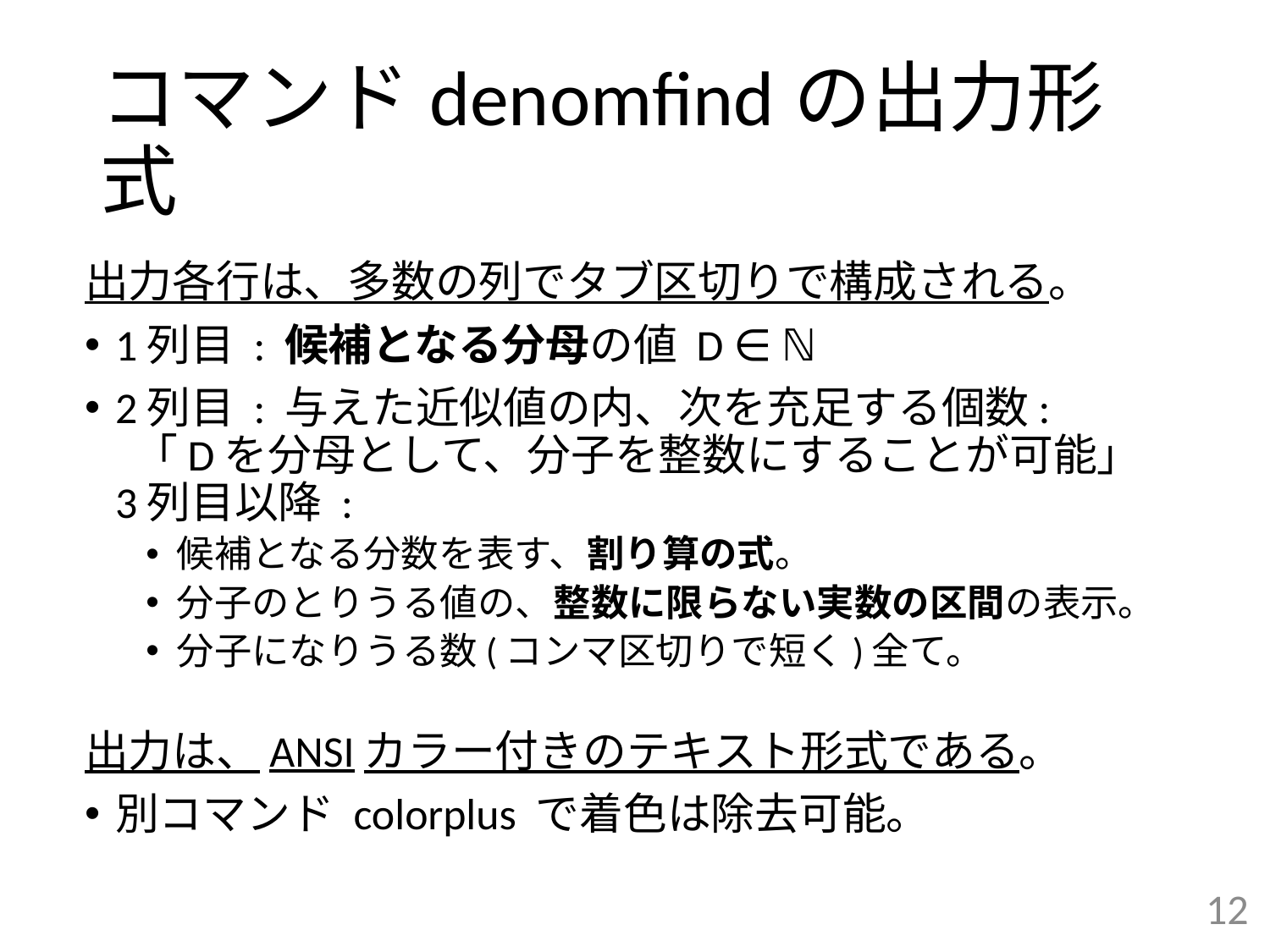

# コマンドdenomfindの出力形式
出力各行は、多数の列でタブ区切りで構成される。
1列目 : 候補となる分母の値 D ∈ ℕ
2列目 : 与えた近似値の内、次を充足する個数:
 「Dを分母として、分子を整数にすることが可能」
3列目以降 :
候補となる分数を表す、割り算の式。
分子のとりうる値の、整数に限らない実数の区間の表示。
分子になりうる数(コンマ区切りで短く)全て。
出力は、ANSIカラー付きのテキスト形式である。
別コマンド colorplus で着色は除去可能。

12